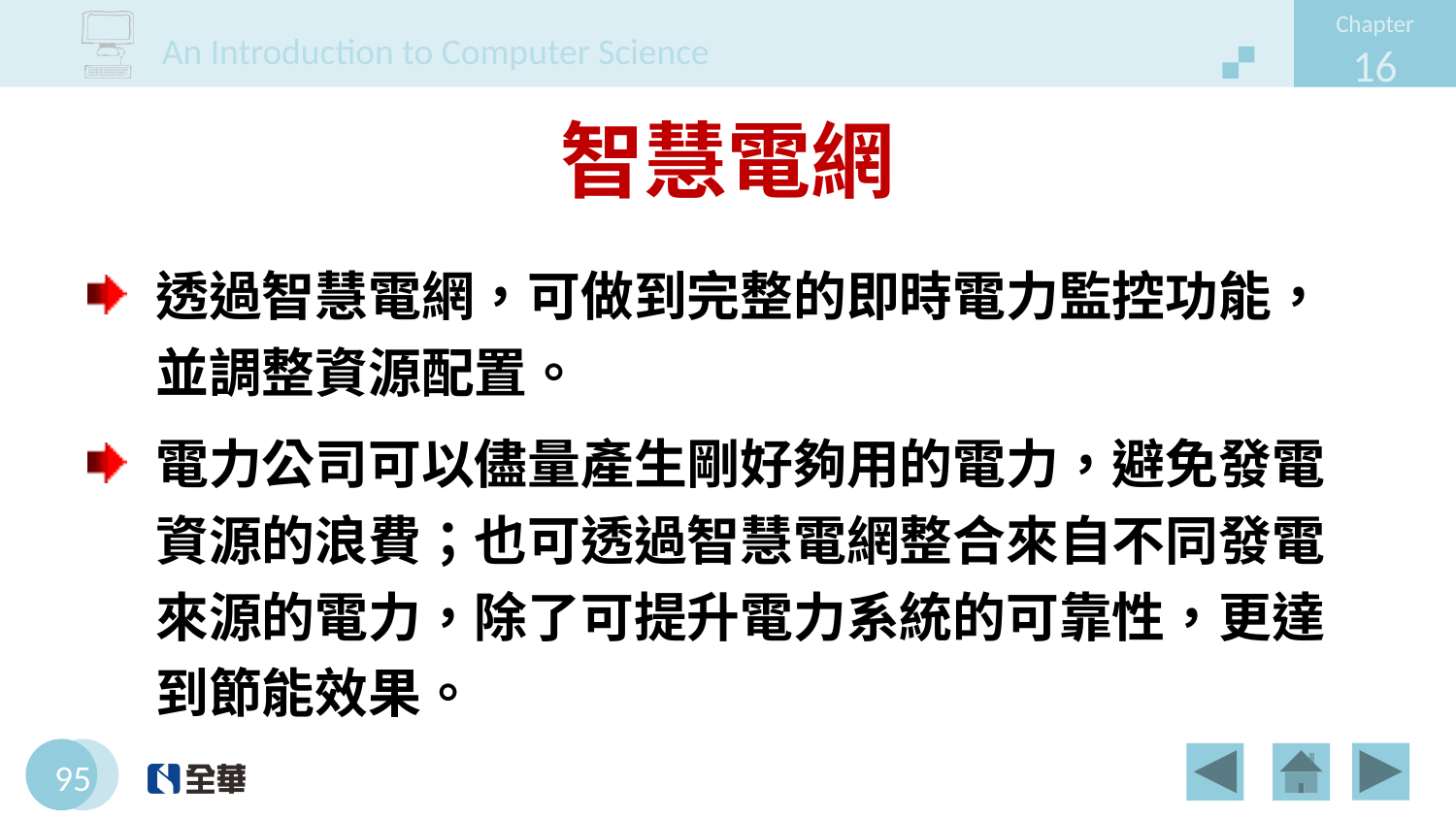

# 智慧電網
透過智慧電網，可做到完整的即時電力監控功能，並調整資源配置。
電力公司可以儘量產生剛好夠用的電力，避免發電資源的浪費；也可透過智慧電網整合來自不同發電來源的電力，除了可提升電力系統的可靠性，更達到節能效果。